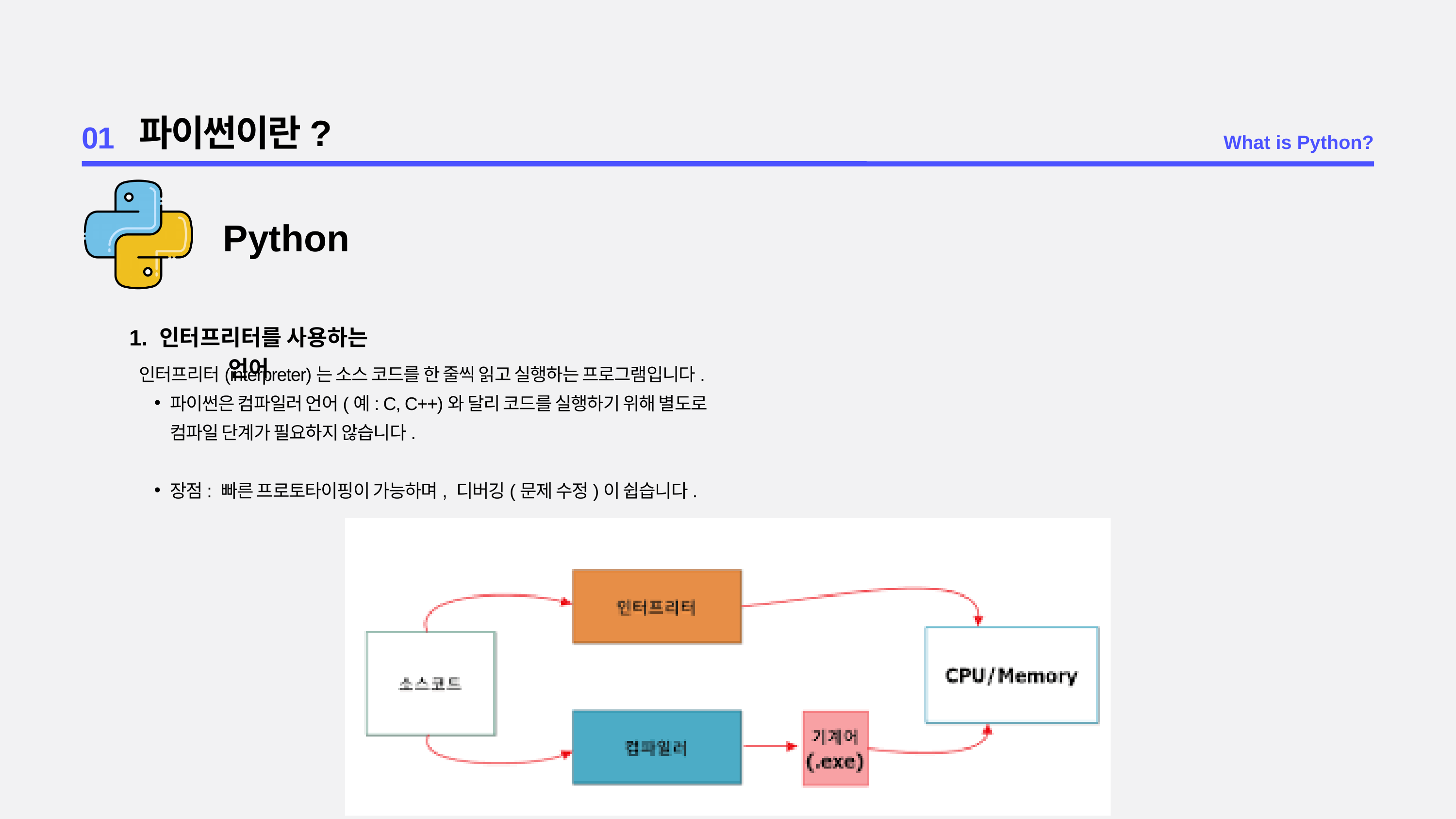

01
파이썬이란?
What is Python?

Python
1. 인터프리터를 사용하는 언어
인터프리터(interpreter)는 소스 코드를 한 줄씩 읽고 실행하는 프로그램입니다.
파이썬은 컴파일러 언어(예: C, C++)와 달리 코드를 실행하기 위해 별도로 컴파일 단계가 필요하지 않습니다.

장점: 빠른 프로토타이핑이 가능하며, 디버깅(문제 수정)이 쉽습니다.